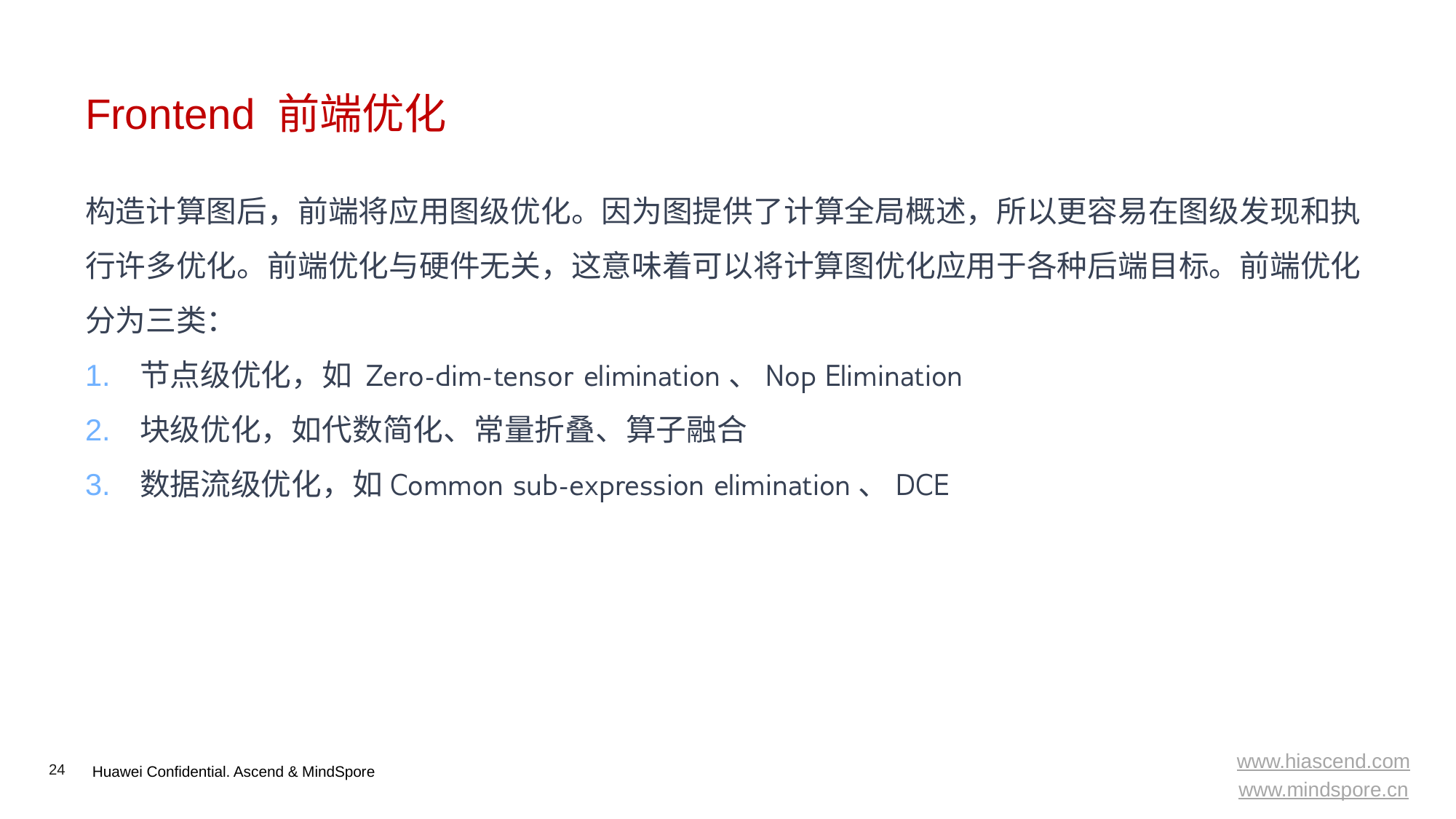

# Frontend 前端优化
构造计算图后，前端将应用图级优化。因为图提供了计算全局概述，所以更容易在图级发现和执行许多优化。前端优化与硬件无关，这意味着可以将计算图优化应用于各种后端目标。前端优化分为三类：
节点级优化，如 Zero-dim-tensor elimination、Nop Elimination
块级优化，如代数简化、常量折叠、算子融合
数据流级优化，如Common sub-expression elimination、DCE